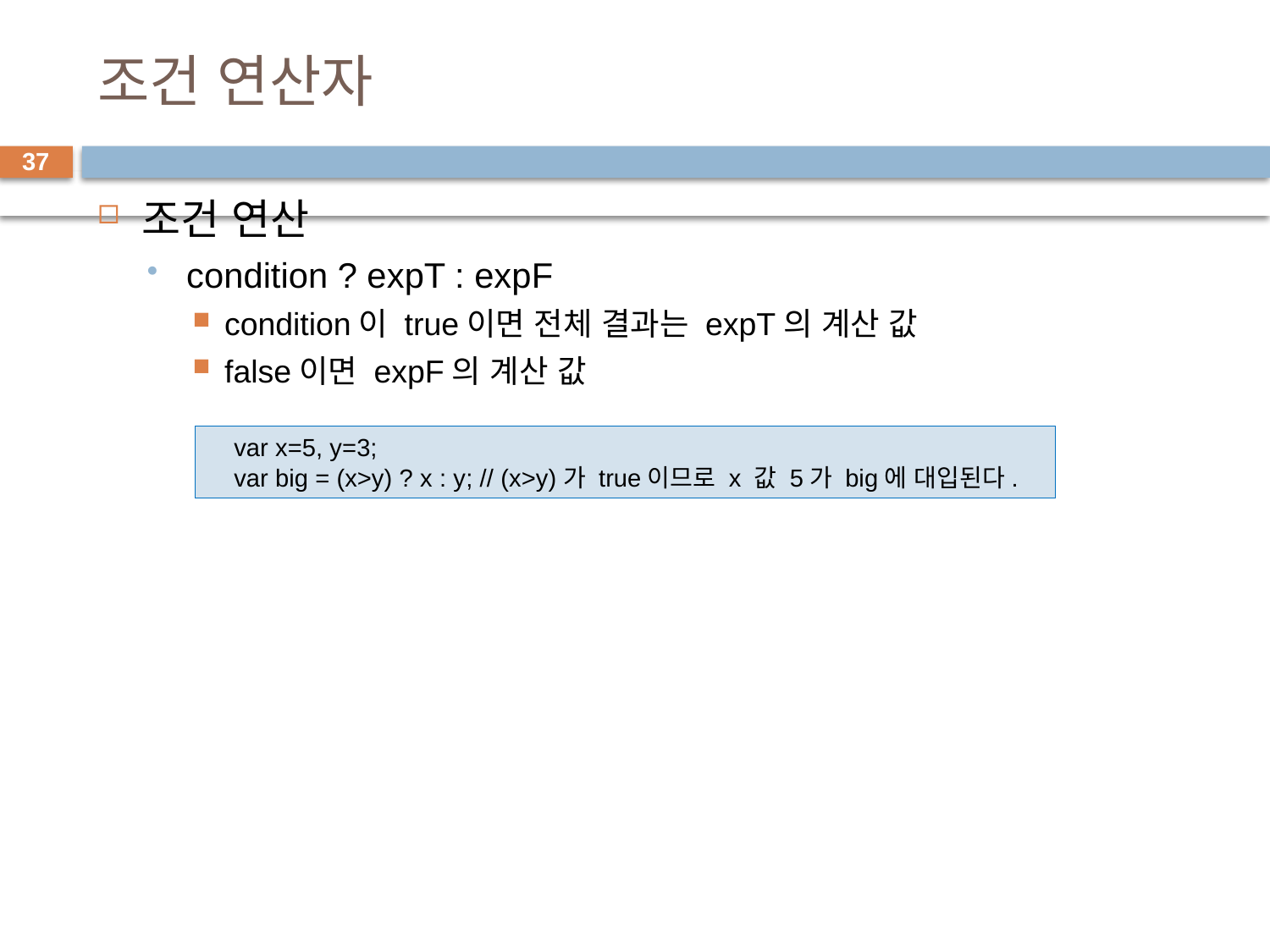

# 조건 연산자
37
조건 연산
condition ? expT : expF
condition이 true이면 전체 결과는 expT의 계산 값
false이면 expF의 계산 값

var x=5, y=3;
var big = (x>y) ? x : y; // (x>y)가 true이므로 x 값 5가 big에 대입된다.